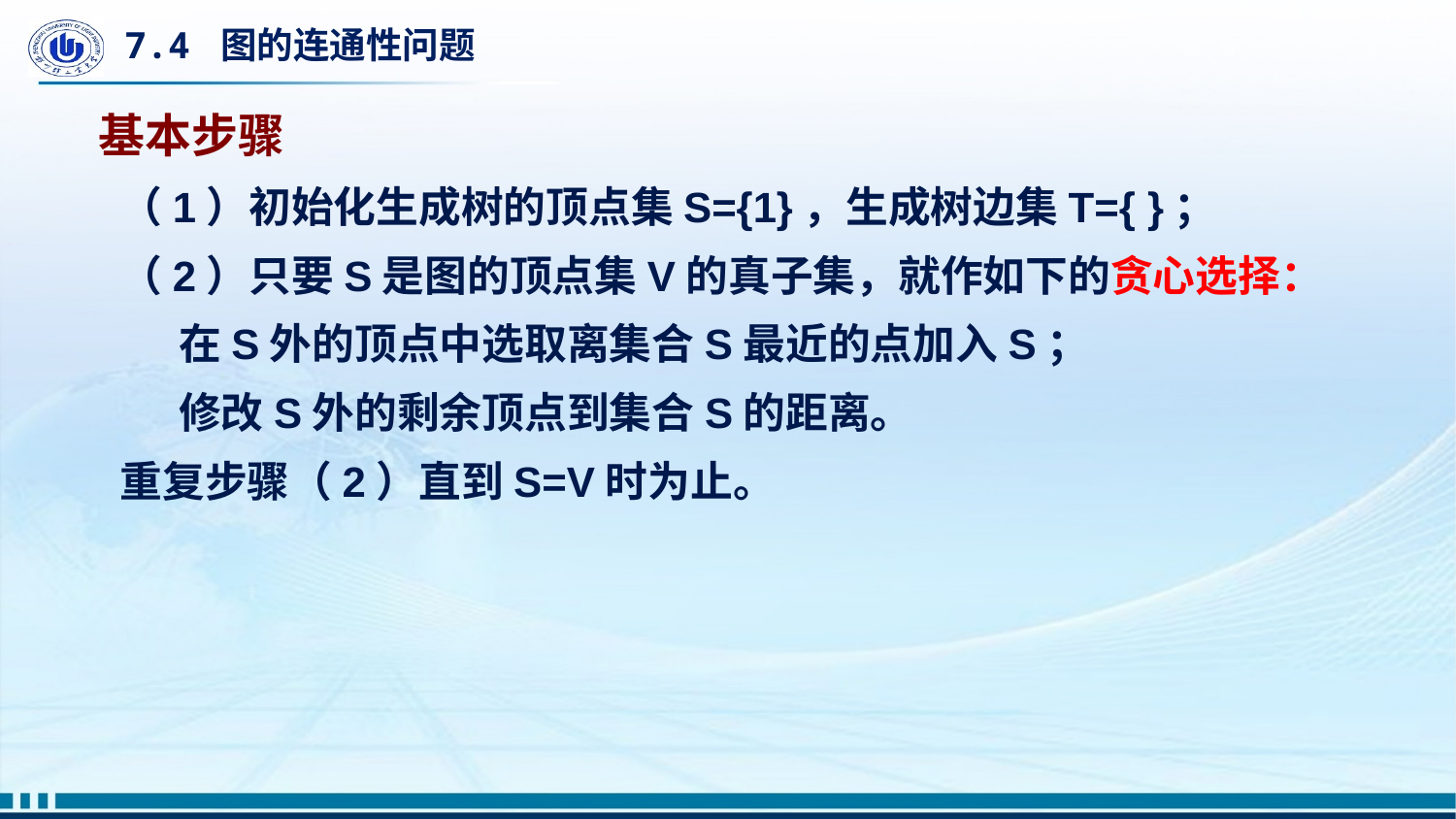

# 7.4 图的连通性问题
基本步骤
（1）初始化生成树的顶点集S={1}，生成树边集T={ }；
（2）只要S是图的顶点集V的真子集，就作如下的贪心选择：
     在S外的顶点中选取离集合S最近的点加入S；
     修改S外的剩余顶点到集合S的距离。
重复步骤（2）直到S=V时为止。